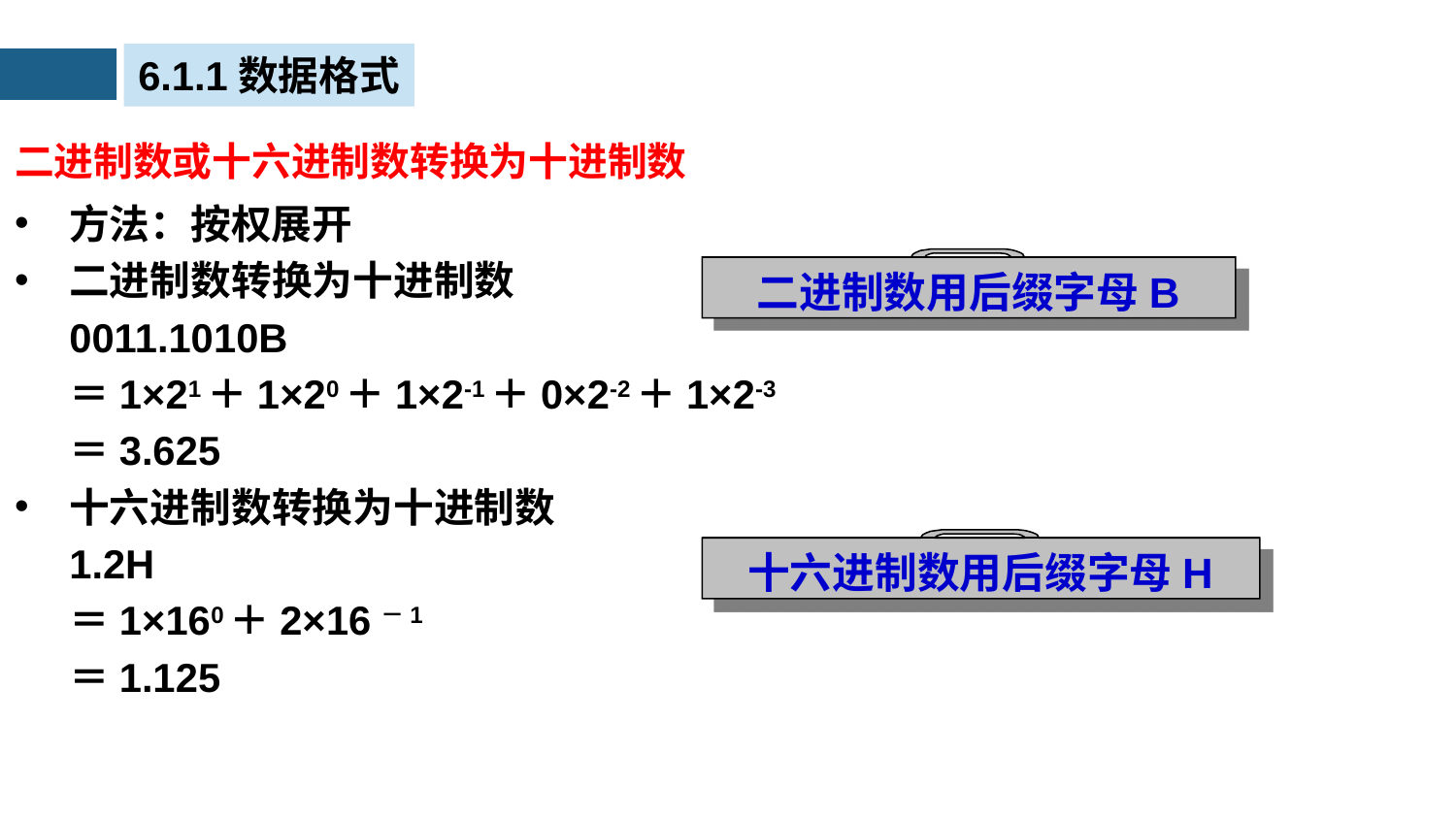

6.1.1数据格式
二进制数或十六进制数转换为十进制数
方法：按权展开
二进制数转换为十进制数
	0011.1010B
	＝1×21＋1×20＋1×2-1＋0×2-2＋1×2-3
	＝3.625
十六进制数转换为十进制数
	1.2H
	＝1×160＋2×16－1
	＝1.125
二进制数用后缀字母B
十六进制数用后缀字母H